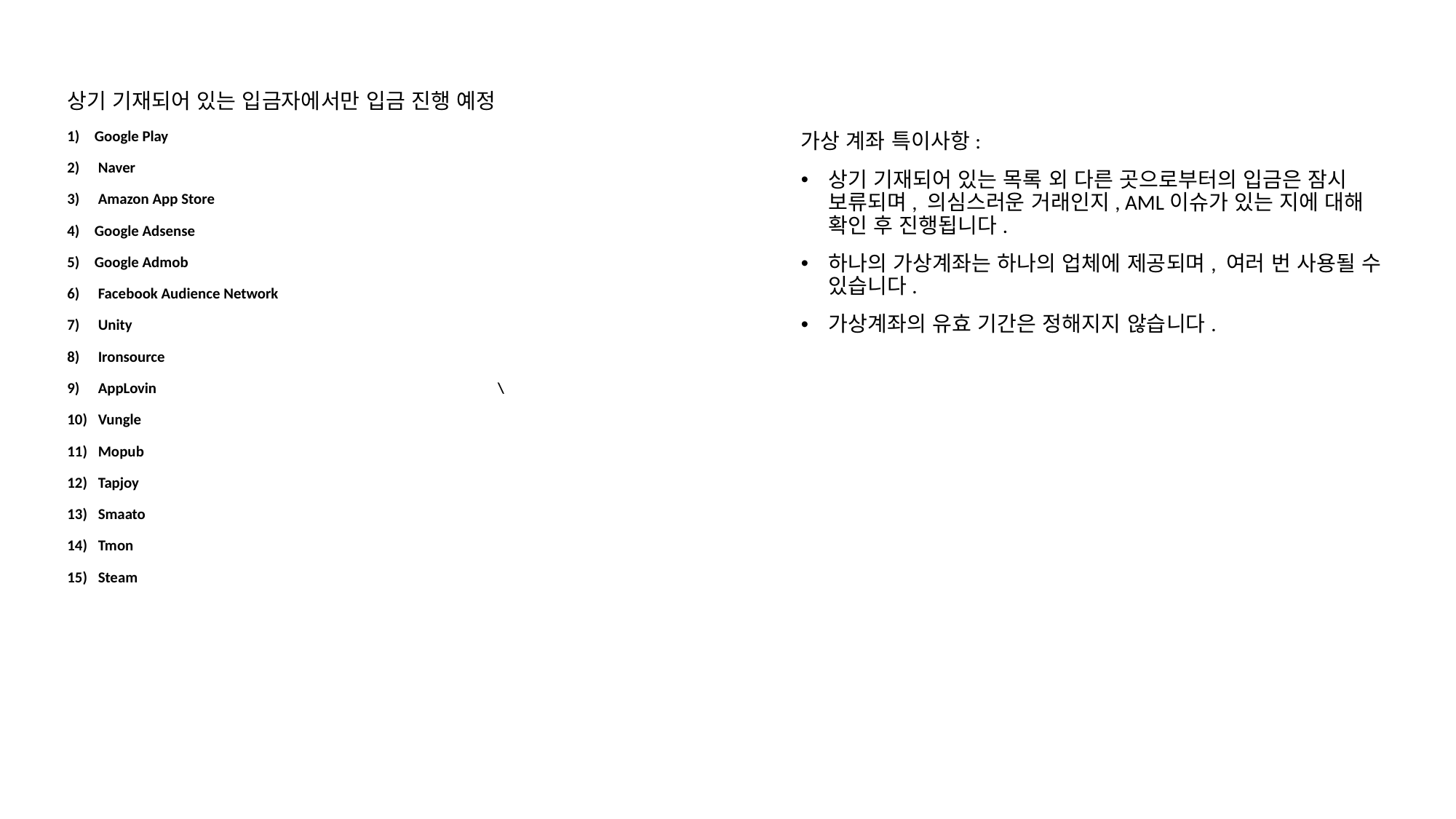

#
상기 기재되어 있는 입금자에서만 입금 진행 예정
Google Play
 Naver
 Amazon App Store
Google Adsense
Google Admob
 Facebook Audience Network
 Unity
 Ironsource
 AppLovin                                                                                                   \
 Vungle
 Mopub
 Tapjoy
 Smaato
 Tmon
 Steam

가상 계좌 특이사항:
상기 기재되어 있는 목록 외 다른 곳으로부터의 입금은 잠시 보류되며, 의심스러운 거래인지, AML이슈가 있는 지에 대해 확인 후 진행됩니다.
하나의 가상계좌는 하나의 업체에 제공되며, 여러 번 사용될 수 있습니다.
가상계좌의 유효 기간은 정해지지 않습니다.